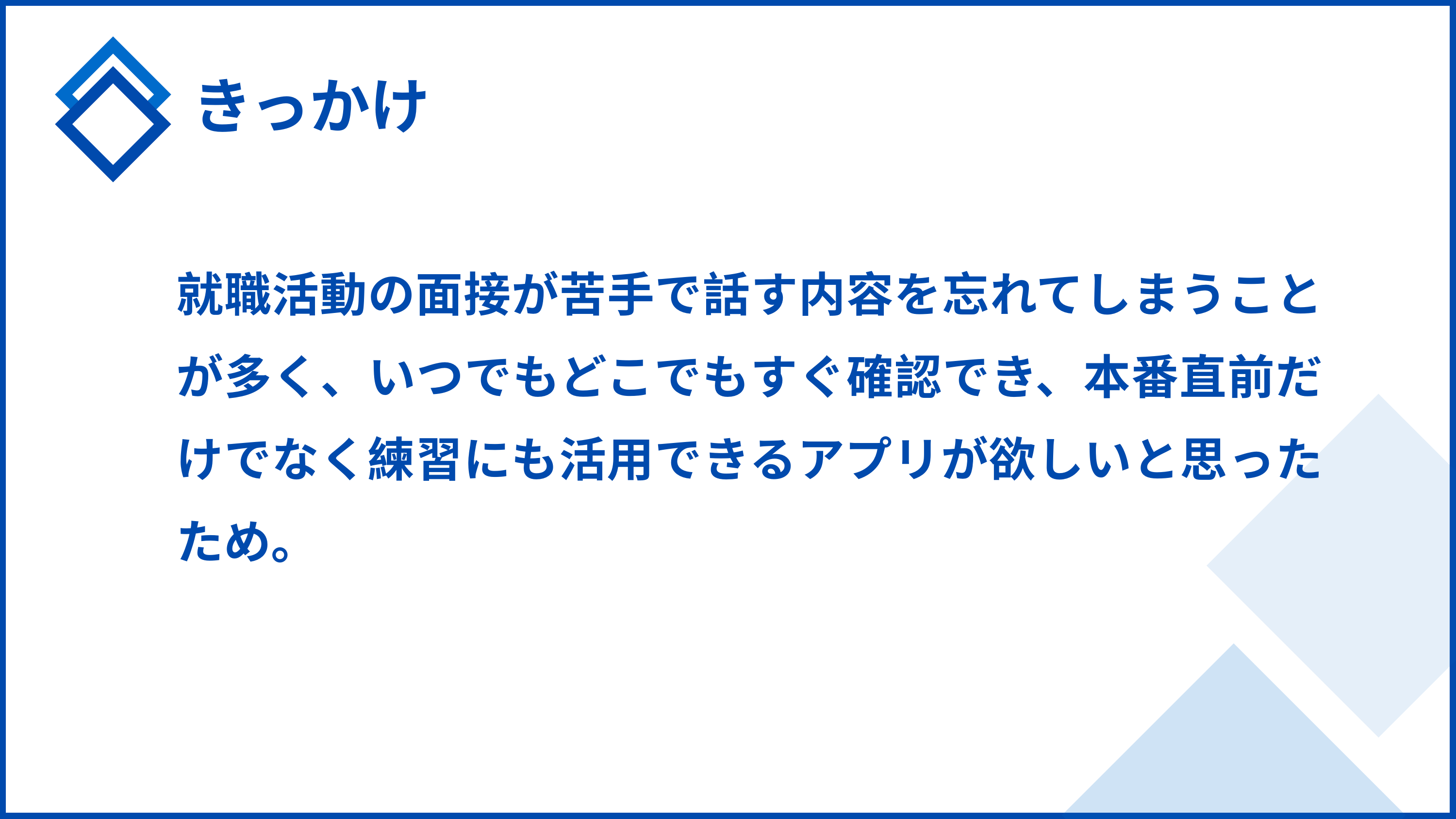

きっかけ
就職活動の面接が苦手で話す内容を忘れてしまうことが多く、いつでもどこでもすぐ確認でき、本番直前だけでなく練習にも活用できるアプリが欲しいと思ったため。